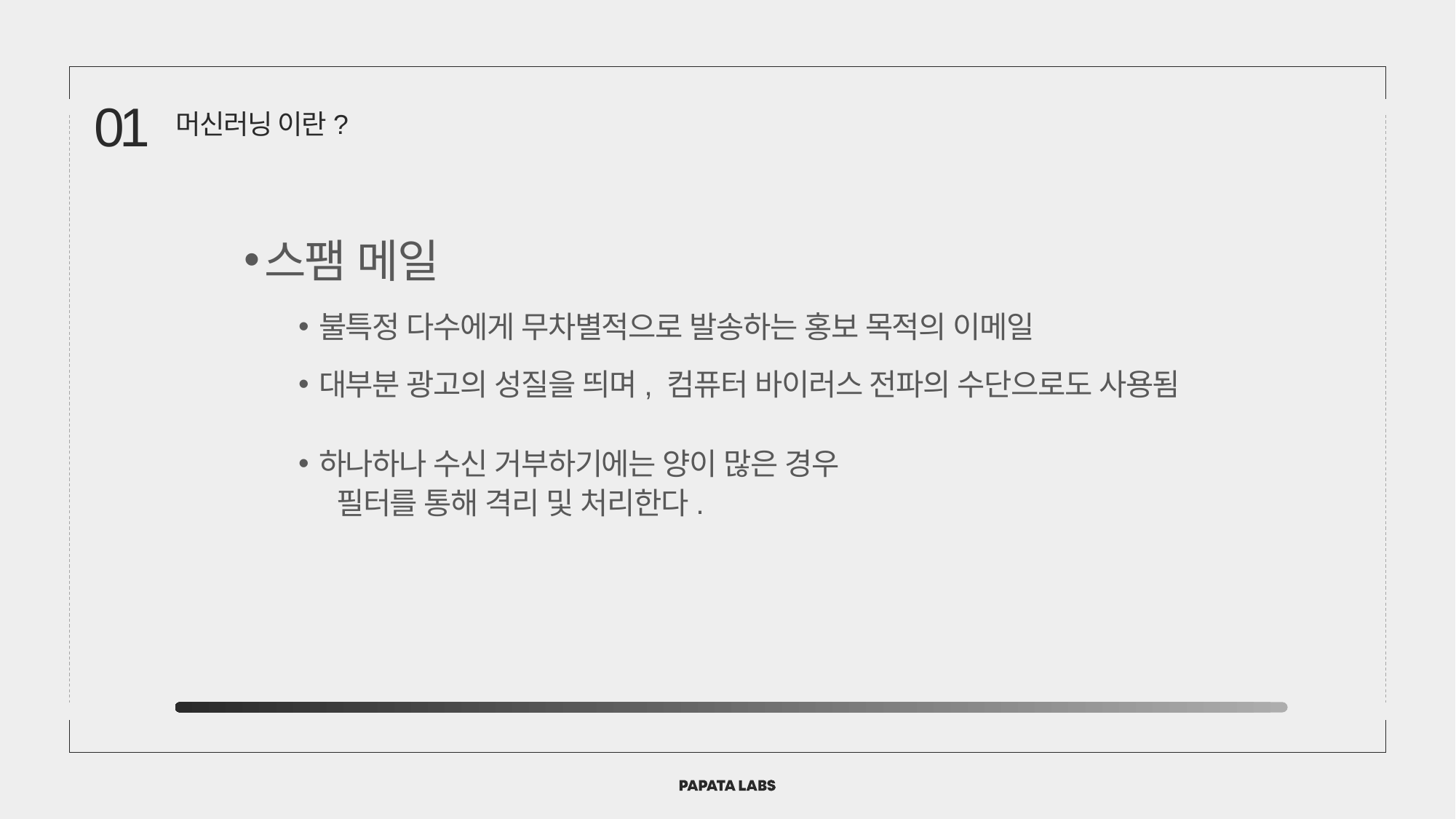

01
머신러닝 이란?
스팸 메일
불특정 다수에게 무차별적으로 발송하는 홍보 목적의 이메일
대부분 광고의 성질을 띄며, 컴퓨터 바이러스 전파의 수단으로도 사용됨

하나하나 수신 거부하기에는 양이 많은 경우
    필터를 통해 격리 및 처리한다.